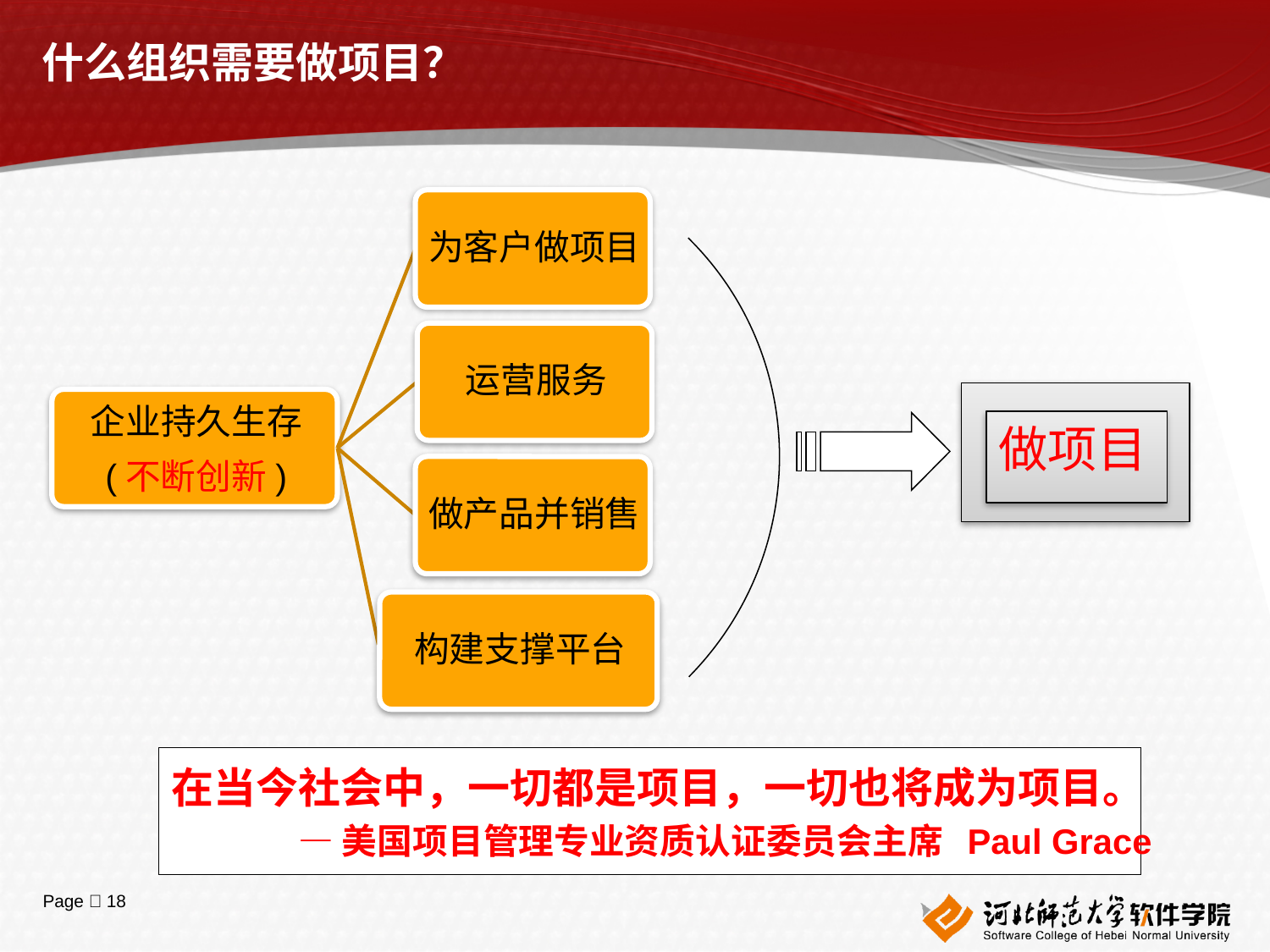

# 什么组织需要做项目？
企业持久生存
(不断创新)

为客户做项目

运营服务

做产品并销售

构建支撑平台

做项目
在当今社会中，一切都是项目，一切也将成为项目。
	—美国项目管理专业资质认证委员会主席  Paul Grace